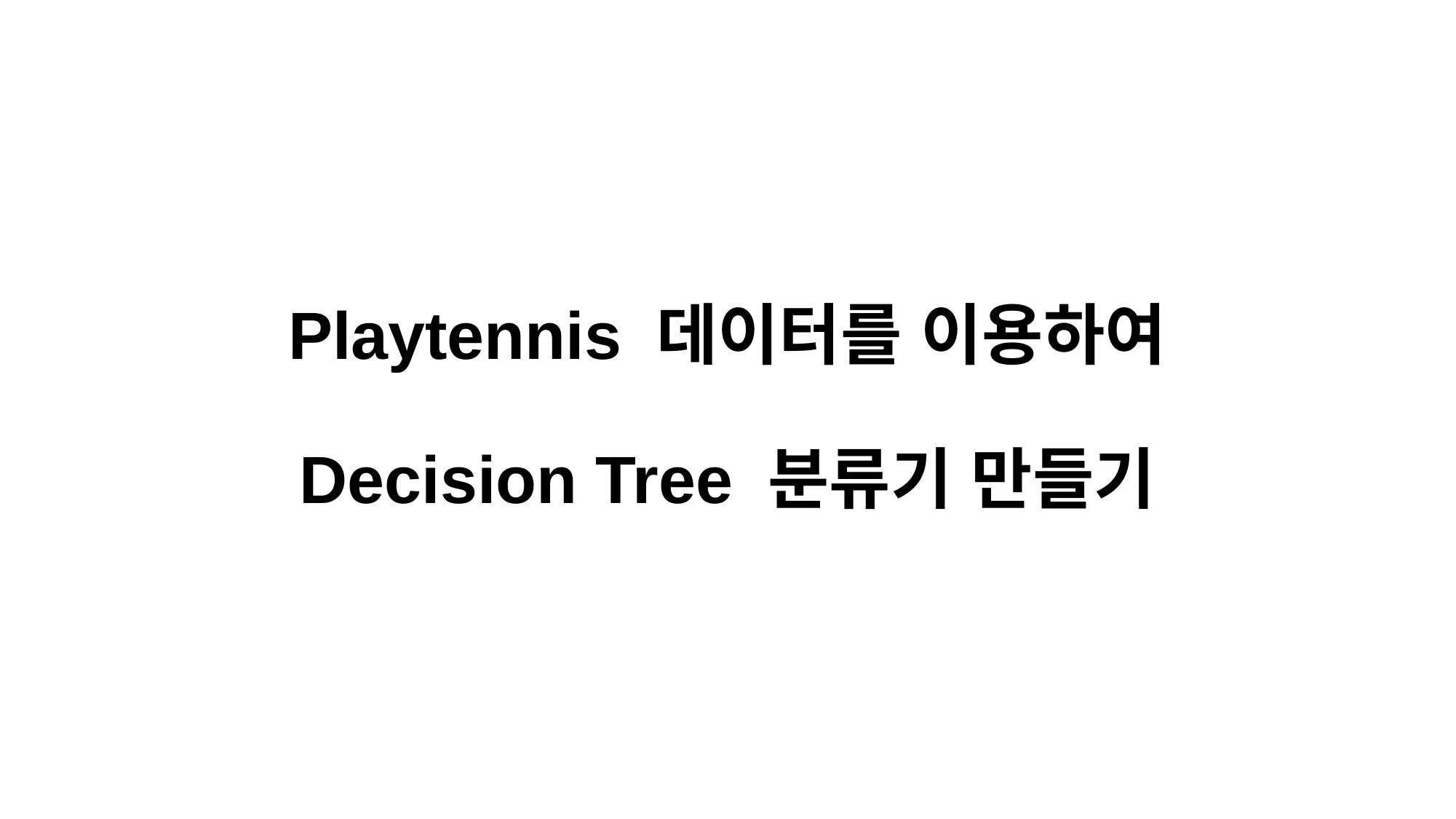

# Playtennis 데이터를 이용하여 Decision Tree 분류기 만들기